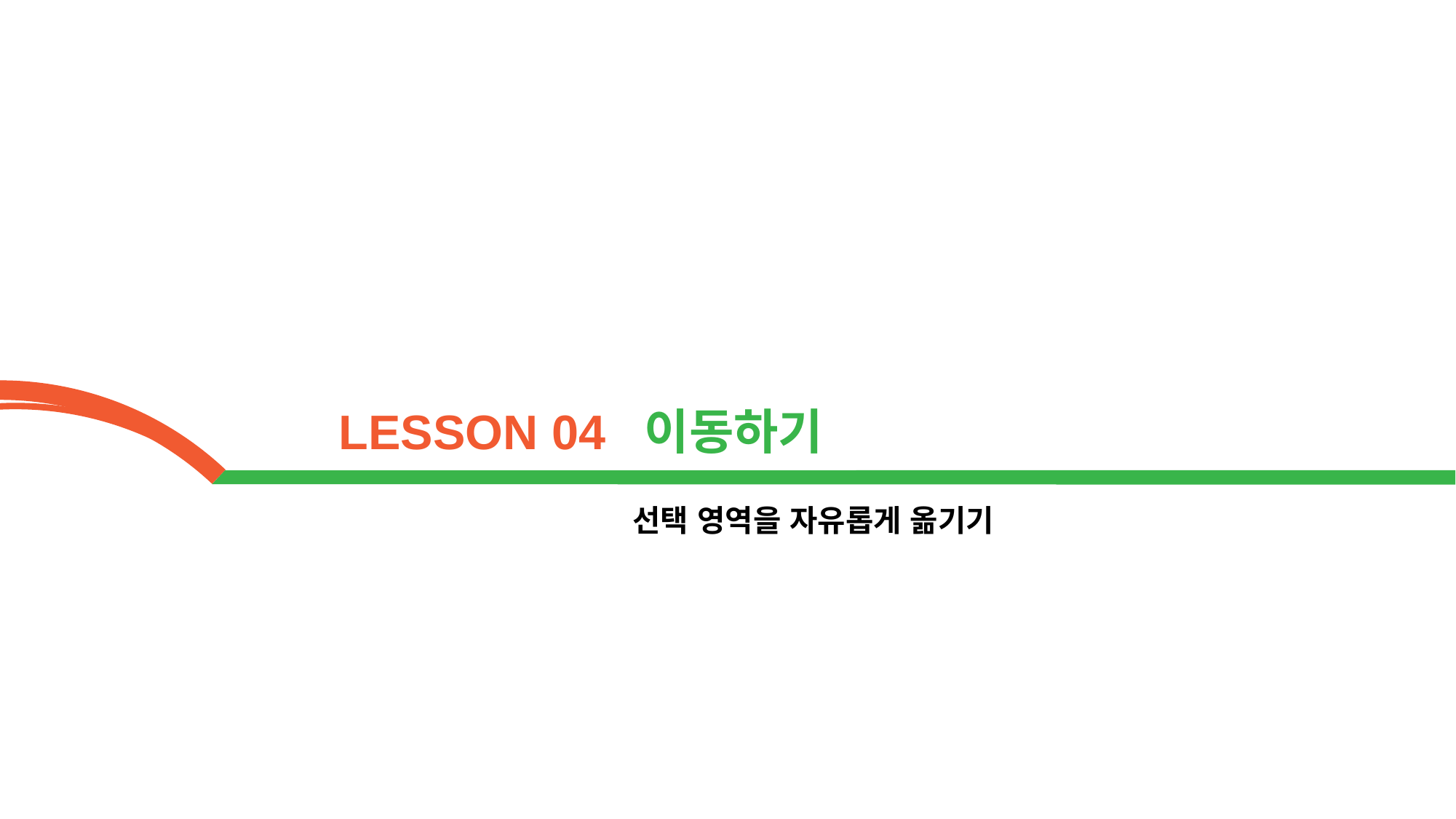

LESSON 04  이동하기
선택 영역을 자유롭게 옮기기